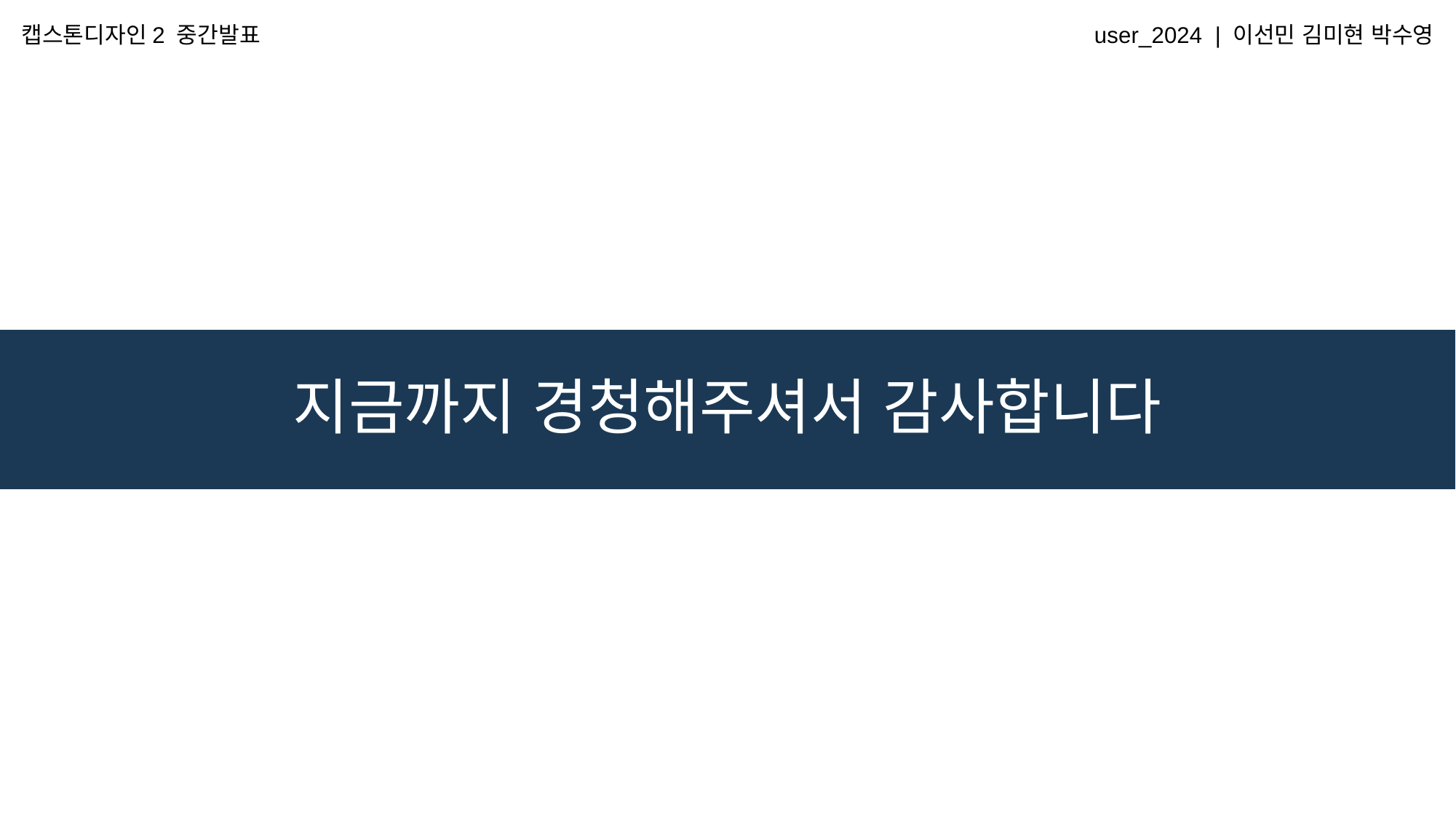

캡스톤디자인2 중간발표
user_2024  | 이선민 김미현 박수영
# 지금까지 경청해주셔서 감사합니다